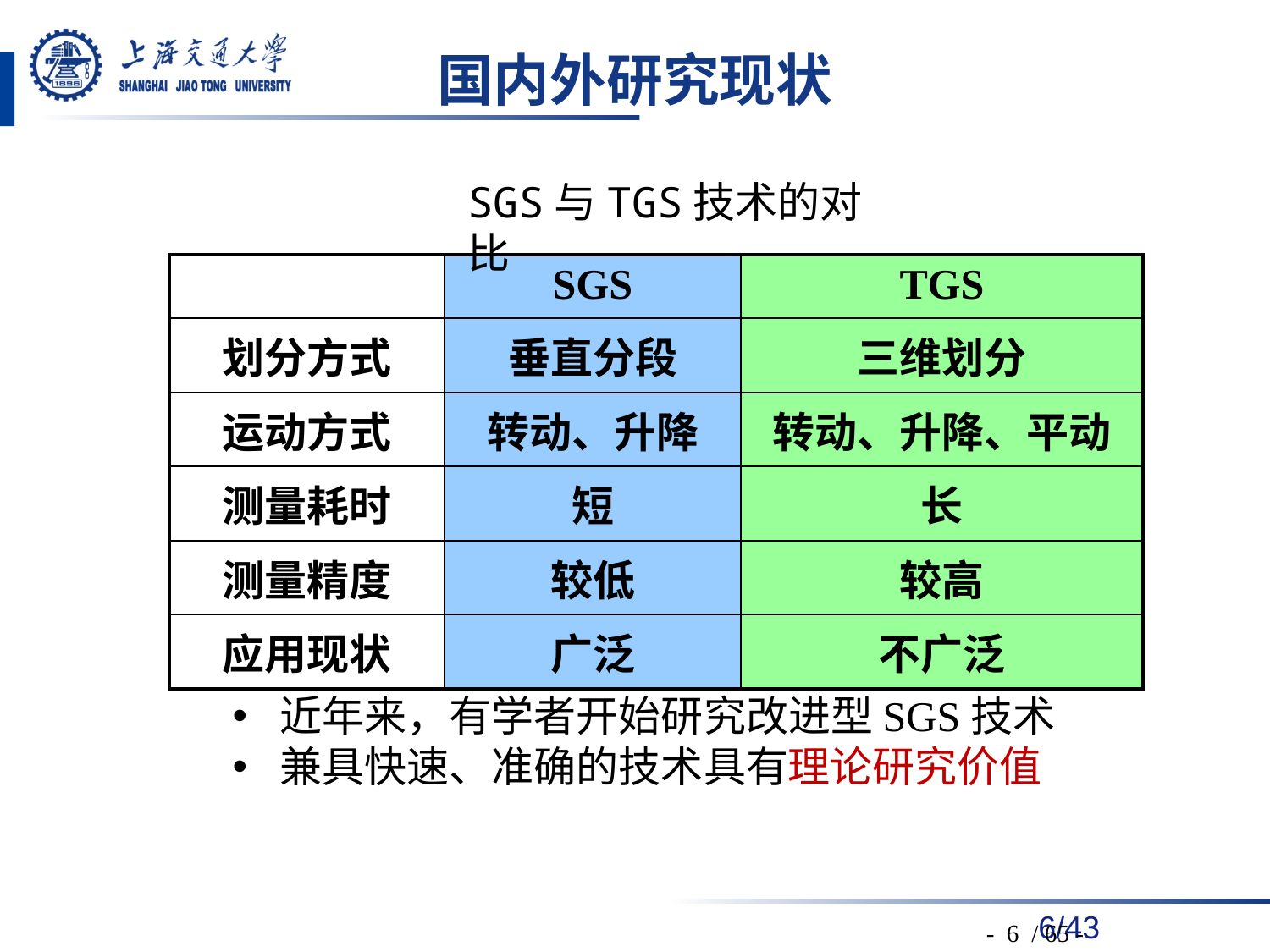

# 国内外研究现状
SGS与TGS技术的对比
|  | SGS | TGS |
| --- | --- | --- |
| 划分方式 | 垂直分段 | 三维划分 |
| 运动方式 | 转动、升降 | 转动、升降、平动 |
| 测量耗时 | 短 | 长 |
| 测量精度 | 较低 | 较高 |
| 应用现状 | 广泛 | 不广泛 |
近年来，有学者开始研究改进型SGS技术
兼具快速、准确的技术具有理论研究价值

-  6  / 65 -